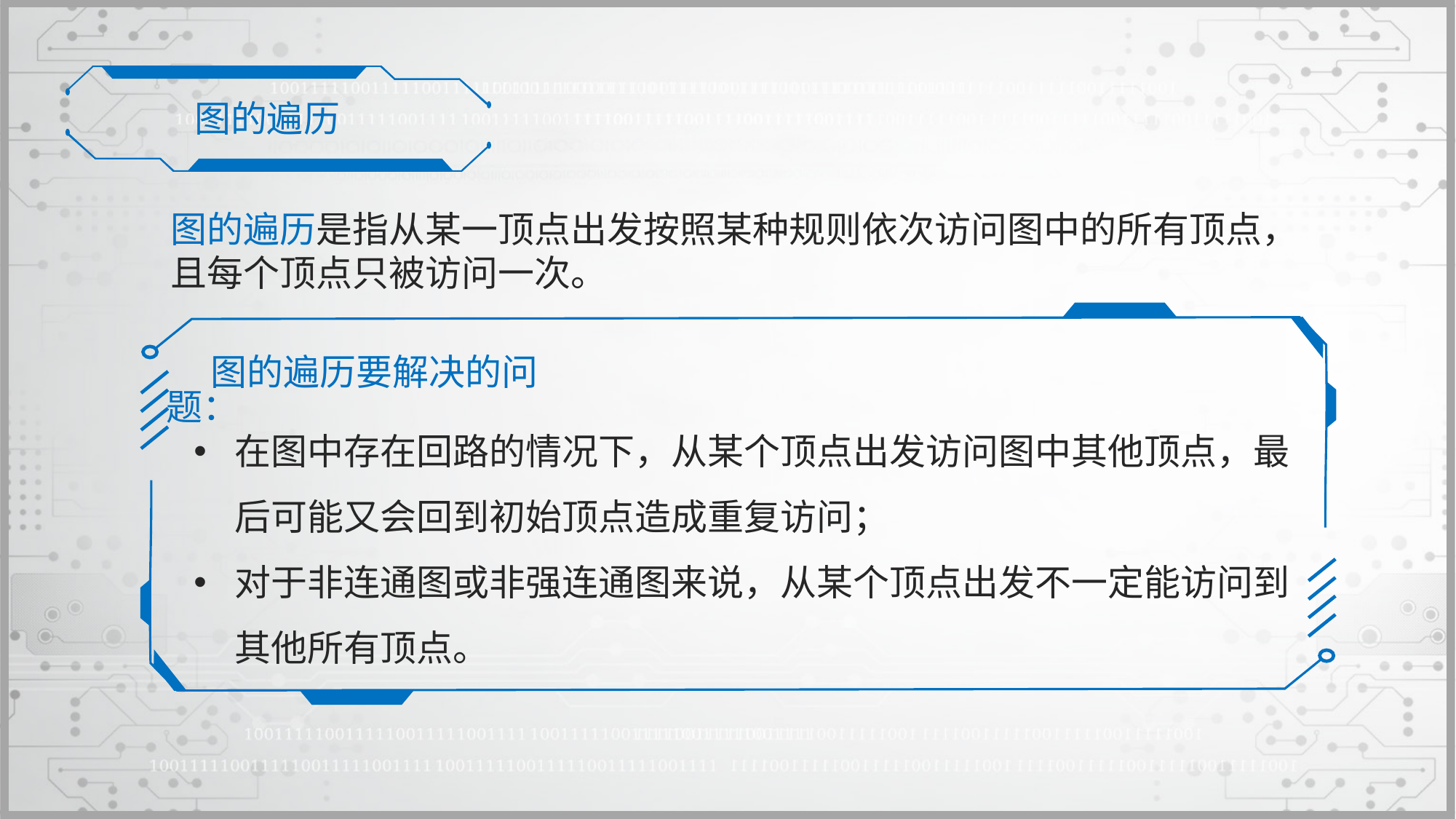

图的遍历
图的遍历是指从某一顶点出发按照某种规则依次访问图中的所有顶点，且每个顶点只被访问一次。

图的遍历要解决的问题：
在图中存在回路的情况下，从某个顶点出发访问图中其他顶点，最后可能又会回到初始顶点造成重复访问；
对于非连通图或非强连通图来说，从某个顶点出发不一定能访问到其他所有顶点。